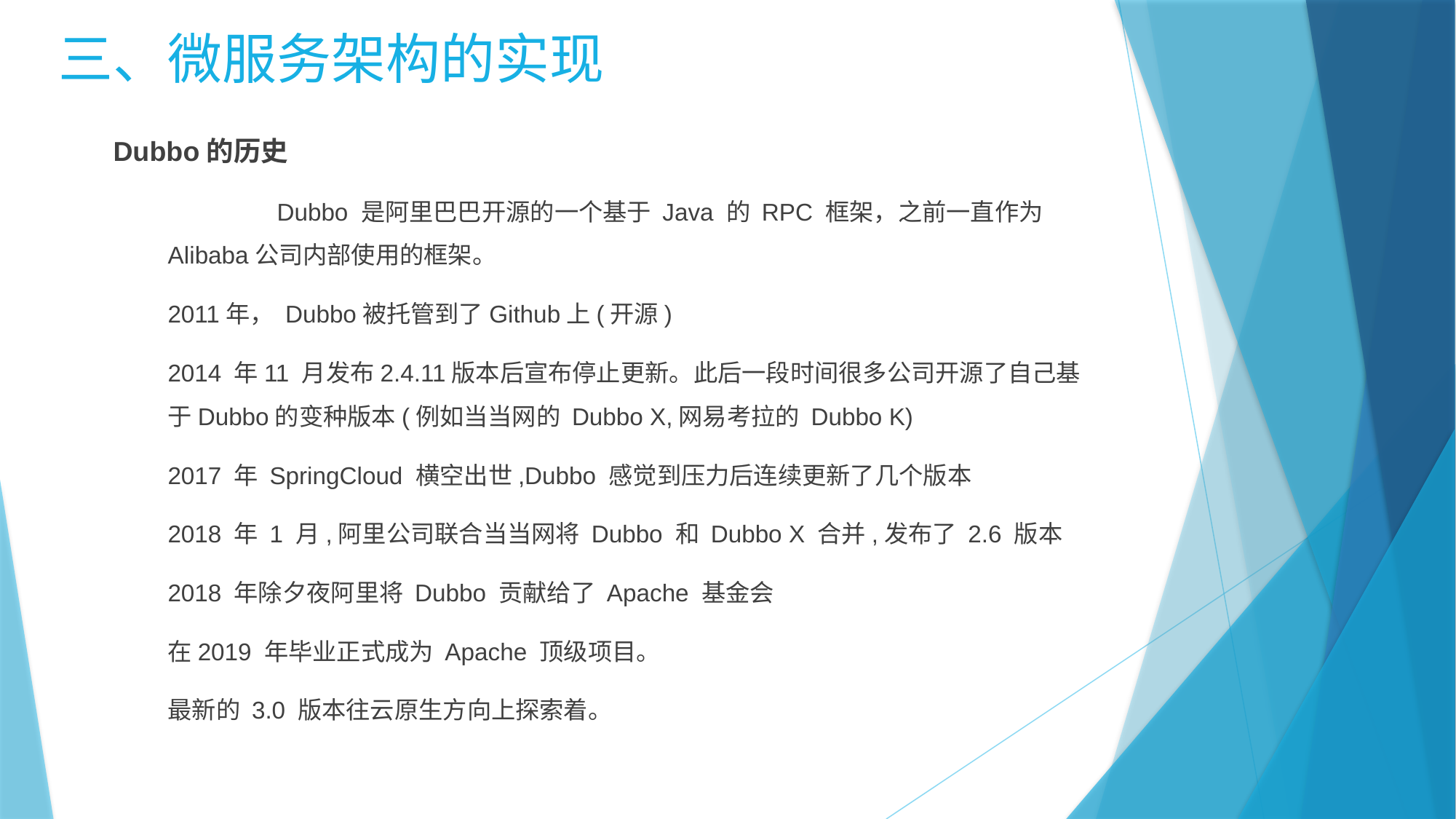

三、微服务架构的实现
Dubbo的历史
	Dubbo 是阿里巴巴开源的一个基于 Java 的 RPC 框架，之前一直作为Alibaba公司内部使用的框架。
2011年， Dubbo被托管到了Github上(开源)
2014 年11 月发布2.4.11版本后宣布停止更新。此后一段时间很多公司开源了自己基于Dubbo的变种版本(例如当当网的 Dubbo X,网易考拉的 Dubbo K)
2017 年 SpringCloud 横空出世,Dubbo 感觉到压力后连续更新了几个版本
2018 年 1 月,阿里公司联合当当网将 Dubbo 和 Dubbo X 合并,发布了 2.6 版本
2018 年除夕夜阿里将 Dubbo 贡献给了 Apache 基金会
在2019 年毕业正式成为 Apache 顶级项目。
最新的 3.0 版本往云原生方向上探索着。